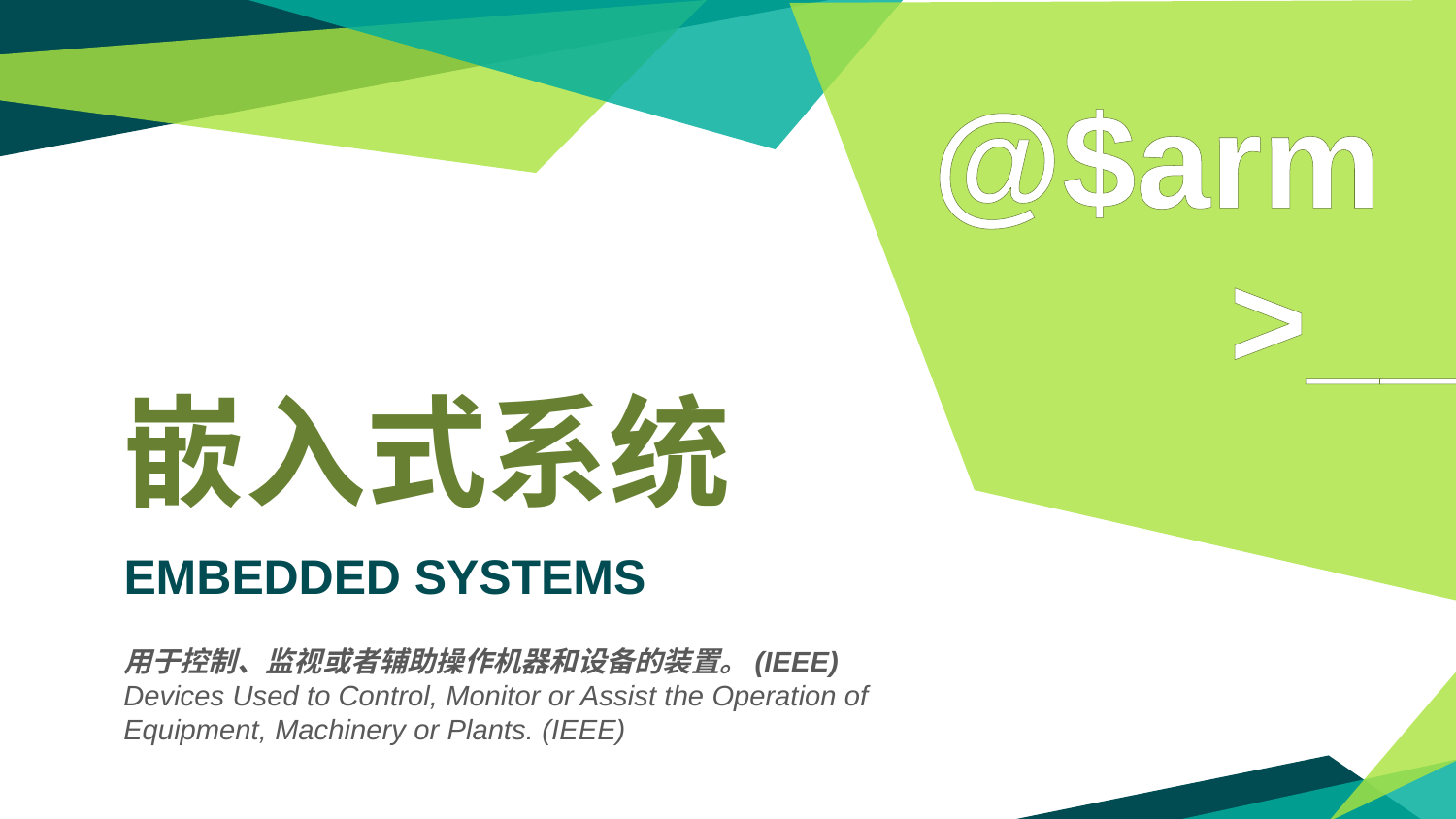

@$arm
        >__
嵌入式系统
Embedded systems
用于控制、监视或者辅助操作机器和设备的装置。(IEEE)
Devices Used to Control, Monitor or Assist the Operation of Equipment, Machinery or Plants. (IEEE)